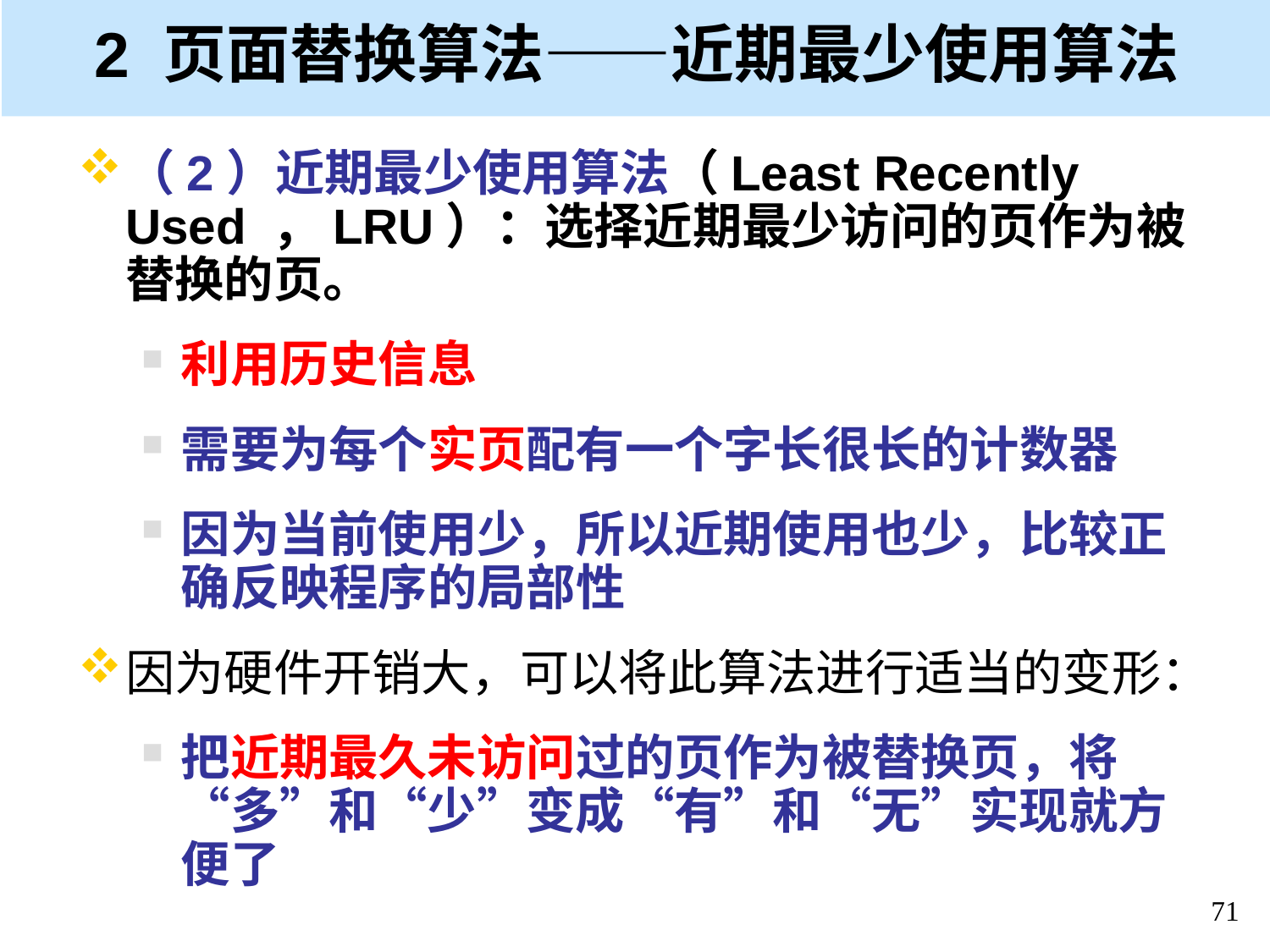

# 2 页面替换算法——近期最少使用算法
（2）近期最少使用算法（Least Recently Used ，LRU）：选择近期最少访问的页作为被替换的页。
利用历史信息
需要为每个实页配有一个字长很长的计数器
因为当前使用少，所以近期使用也少，比较正确反映程序的局部性
因为硬件开销大，可以将此算法进行适当的变形：
把近期最久未访问过的页作为被替换页，将“多”和“少”变成“有”和“无”实现就方便了